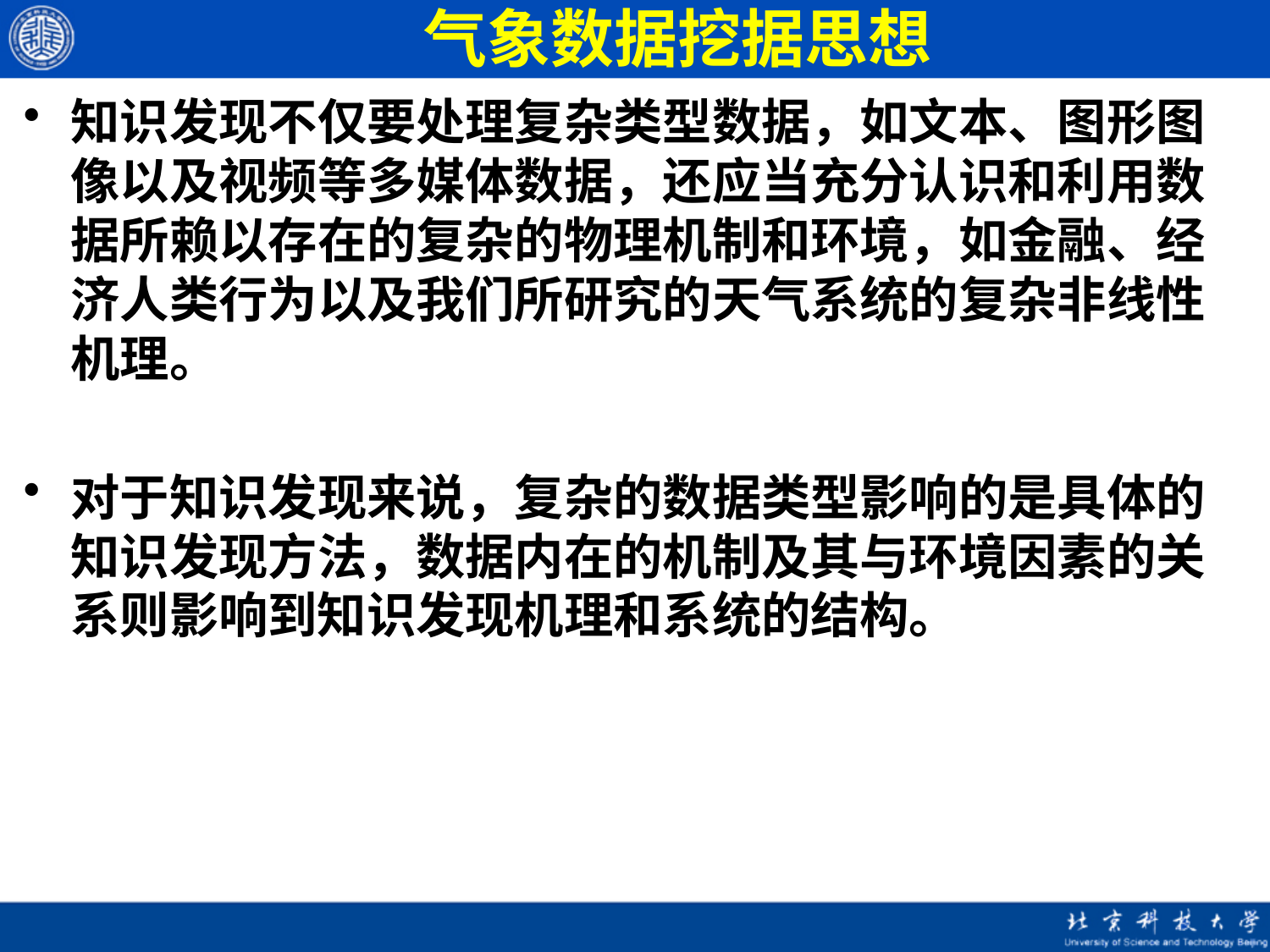

# 气象数据挖据思想
知识发现不仅要处理复杂类型数据，如文本、图形图像以及视频等多媒体数据，还应当充分认识和利用数据所赖以存在的复杂的物理机制和环境，如金融、经济人类行为以及我们所研究的天气系统的复杂非线性机理。

对于知识发现来说，复杂的数据类型影响的是具体的知识发现方法，数据内在的机制及其与环境因素的关系则影响到知识发现机理和系统的结构。